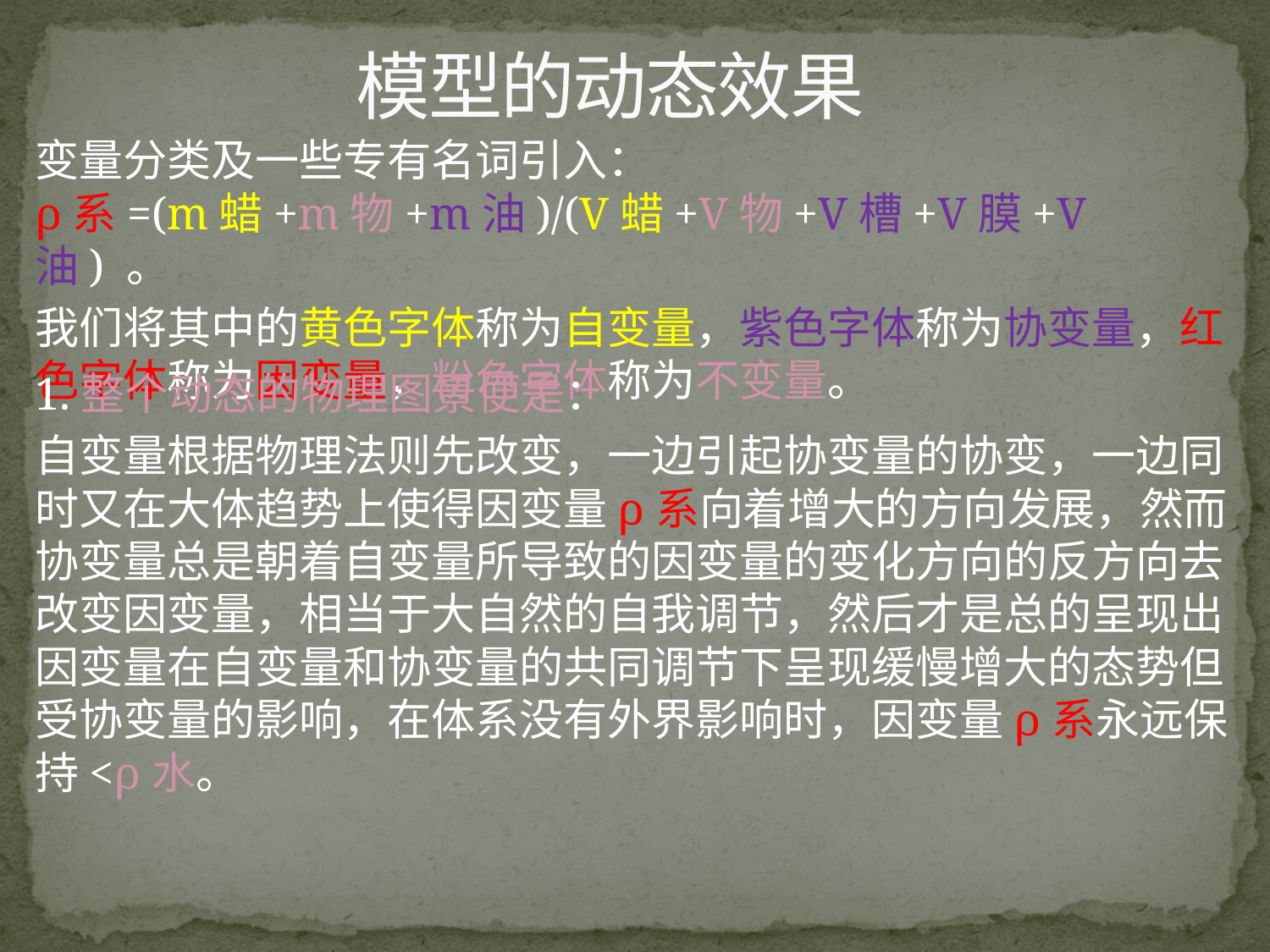

# 模型的动态效果
变量分类及一些专有名词引入： ρ系=(m蜡+m物+m油)/(V蜡+V物+V槽+V膜+V油) 。
我们将其中的黄色字体称为自变量，紫色字体称为协变量，红色字体称为因变量，粉色字体称为不变量。
1.整个动态的物理图景便是：
自变量根据物理法则先改变，一边引起协变量的协变，一边同时又在大体趋势上使得因变量ρ系向着增大的方向发展，然而协变量总是朝着自变量所导致的因变量的变化方向的反方向去改变因变量，相当于大自然的自我调节，然后才是总的呈现出因变量在自变量和协变量的共同调节下呈现缓慢增大的态势但受协变量的影响，在体系没有外界影响时，因变量ρ系永远保持<ρ水。